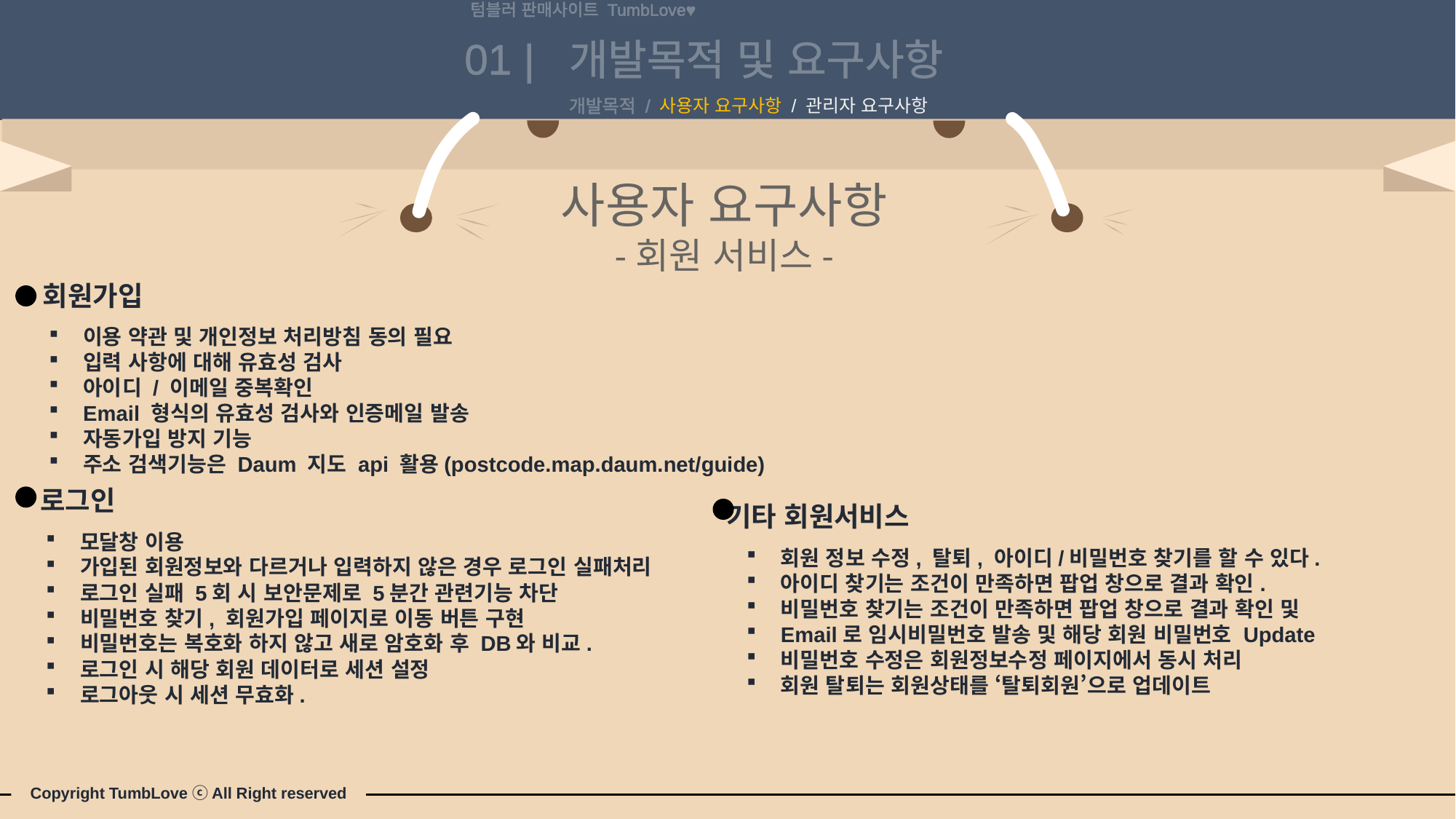

텀블러 판매사이트 TumbLove♥
01 |
개발목적 및 요구사항
개발목적 / 사용자 요구사항 / 관리자 요구사항

사용자 요구사항
-회원 서비스-
회원가입
이용 약관 및 개인정보 처리방침 동의 필요
입력 사항에 대해 유효성 검사
아이디 / 이메일 중복확인
Email 형식의 유효성 검사와 인증메일 발송
자동가입 방지 기능
주소 검색기능은 Daum 지도 api 활용(postcode.map.daum.net/guide)

로그인
모달창 이용
가입된 회원정보와 다르거나 입력하지 않은 경우 로그인 실패처리
로그인 실패 5회 시 보안문제로 5분간 관련기능 차단
비밀번호 찾기, 회원가입 페이지로 이동 버튼 구현
비밀번호는 복호화 하지 않고 새로 암호화 후 DB와 비교.
로그인 시 해당 회원 데이터로 세션 설정
로그아웃 시 세션 무효화.

기타 회원서비스
회원 정보 수정, 탈퇴, 아이디/비밀번호 찾기를 할 수 있다.
아이디 찾기는 조건이 만족하면 팝업 창으로 결과 확인.
비밀번호 찾기는 조건이 만족하면 팝업 창으로 결과 확인 및
Email로 임시비밀번호 발송 및 해당 회원 비밀번호 Update
비밀번호 수정은 회원정보수정 페이지에서 동시 처리
회원 탈퇴는 회원상태를 ‘탈퇴회원’으로 업데이트

Copyright TumbLove ⓒ All Right reserved